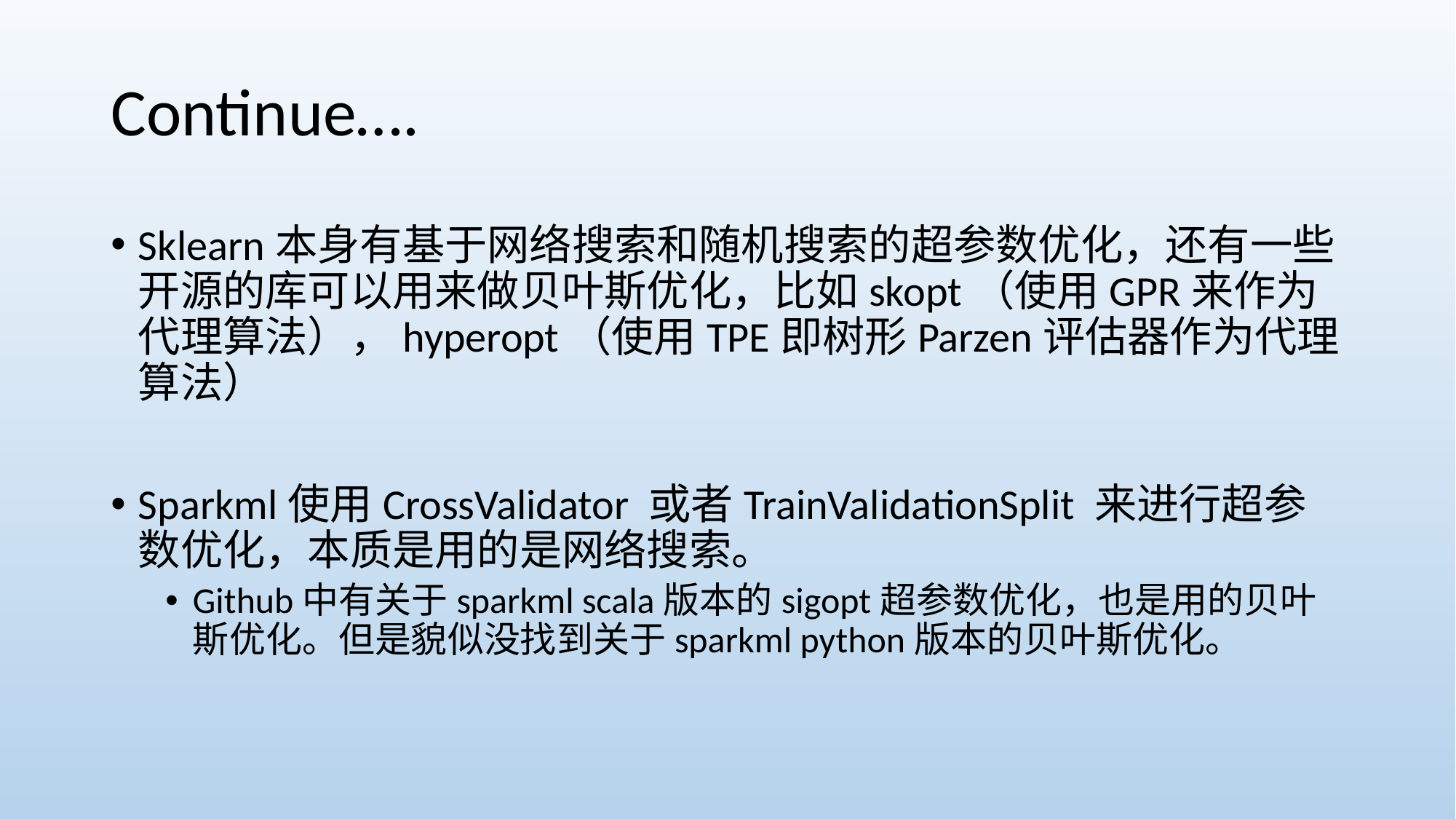

# Continue….
Sklearn本身有基于网络搜索和随机搜索的超参数优化，还有一些开源的库可以用来做贝叶斯优化，比如skopt（使用GPR来作为代理算法），hyperopt（使用TPE即树形Parzen评估器作为代理算法）

Sparkml使用CrossValidator 或者TrainValidationSplit 来进行超参数优化，本质是用的是网络搜索。
Github中有关于sparkml scala版本的sigopt超参数优化，也是用的贝叶斯优化。但是貌似没找到关于sparkml python版本的贝叶斯优化。